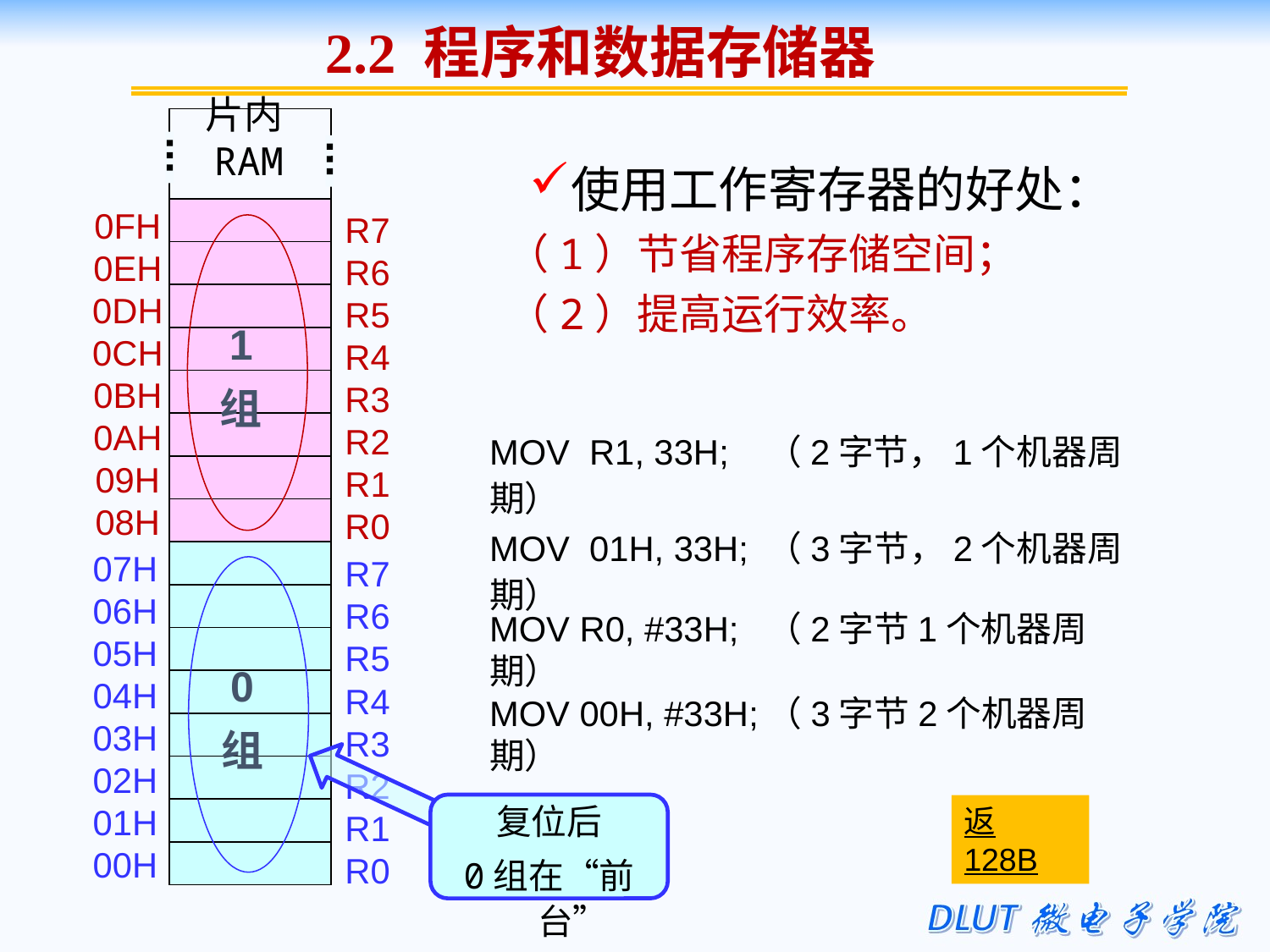

2.2 程序和数据存储器
片内RAM
|  |
| --- |
|  |
|  |
|  |
|  |
|  |
|  |
|  |
|  |
|  |
|  |
|  |
|  |
|  |
|  |
|  |
|  |

使用工作寄存器的好处：
  （1）节省程序存储空间；
  （2）提高运行效率。
0FH
0EH
0DH
0CH
0BH
0AH
09H
08H
R7
R6
R5
R4
R3
R2
R1
R0
1
组
MOV  R1, 33H;   （2字节，1个机器周期）
MOV  01H, 33H; （3字节，2个机器周期）
07H
06H
05H
04H
03H
02H
01H
00H
R7
R6
R5
R4
R3
R2
R1
R0
0
组
MOV R0, #33H;  （2字节1个机器周期）
MOV 00H, #33H;（3字节2个机器周期）

复位后
0组在“前台”
返128B